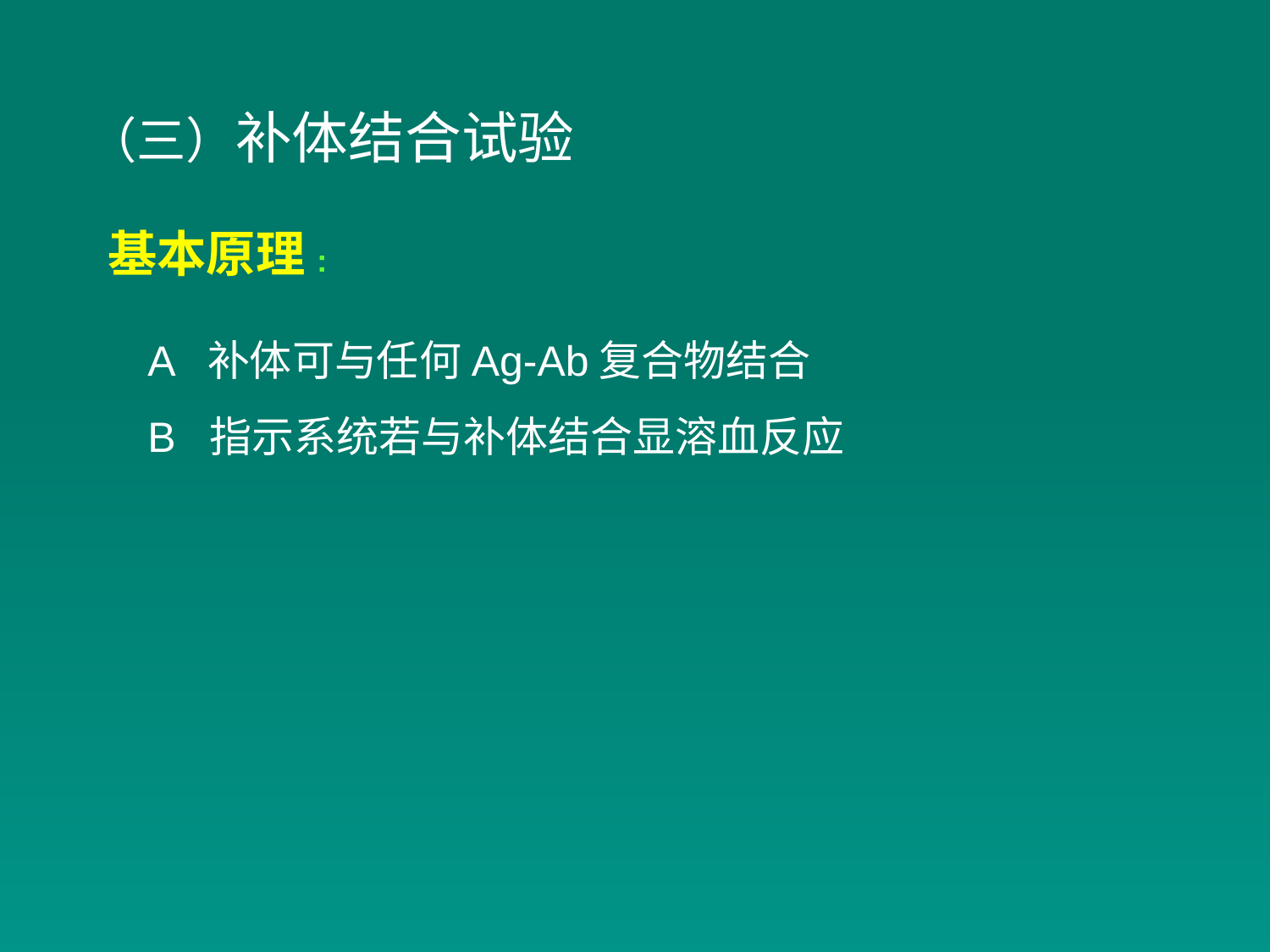

（三）补体结合试验
基本原理:
A  补体可与任何Ag-Ab复合物结合
B  指示系统若与补体结合显溶血反应